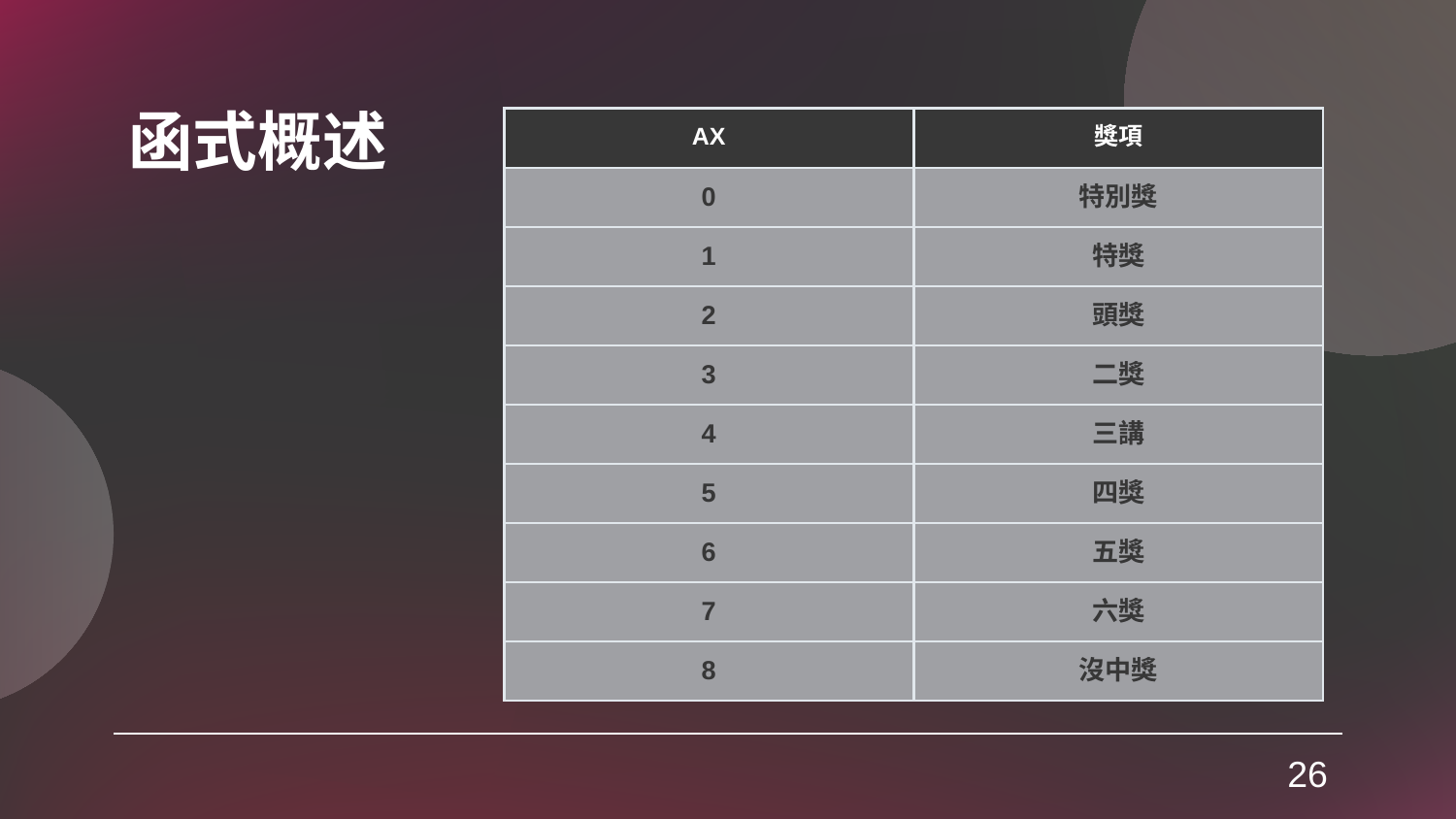

# 函式概述
| AX | 獎項 |
| --- | --- |
| 0 | 特別獎 |
| 1 | 特獎 |
| 2 | 頭獎 |
| 3 | 二獎 |
| 4 | 三講 |
| 5 | 四獎 |
| 6 | 五獎 |
| 7 | 六獎 |
| 8 | 沒中獎 |
26